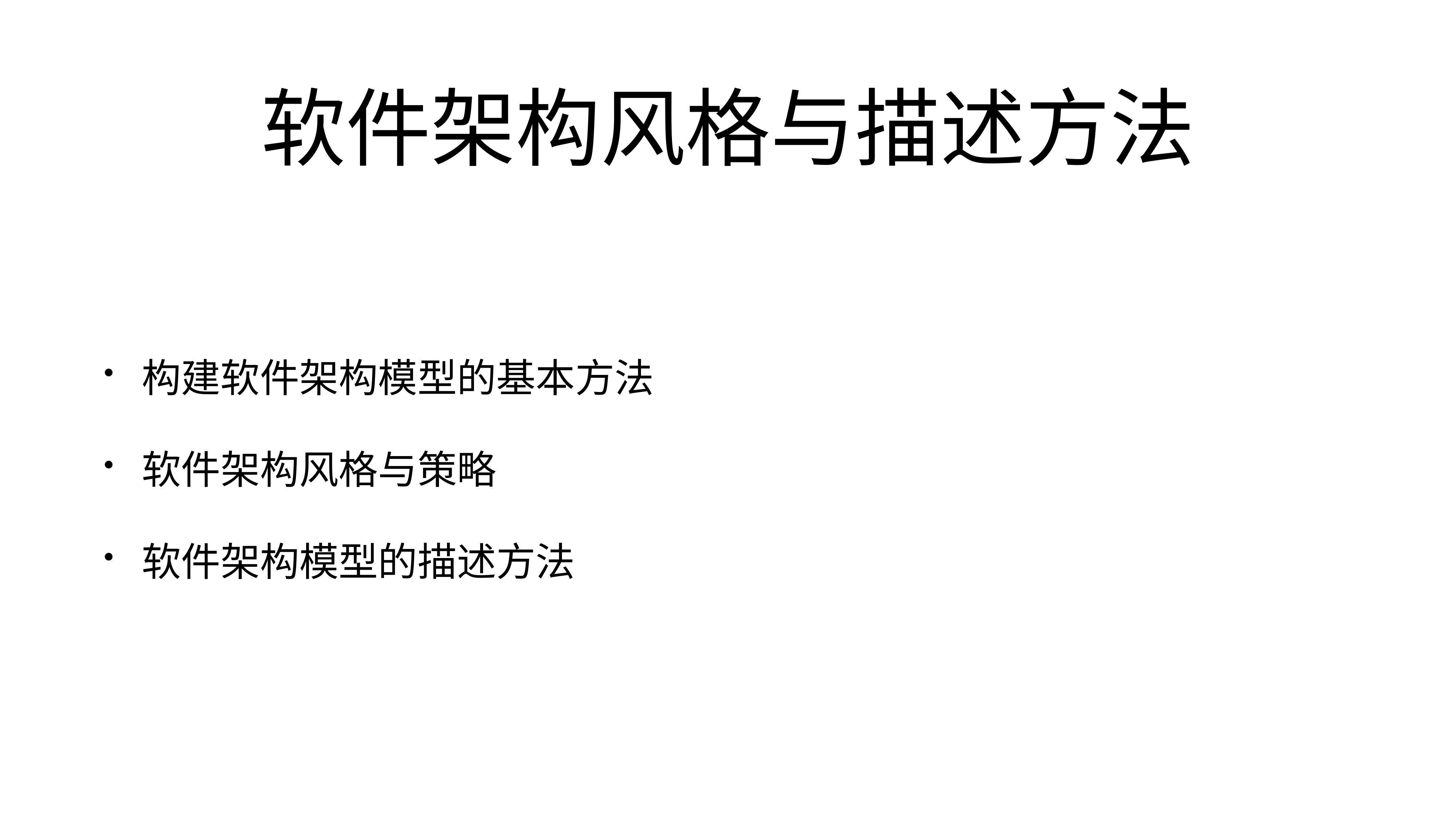

# 软件架构风格与描述方法
构建软件架构模型的基本方法
软件架构风格与策略
软件架构模型的描述方法